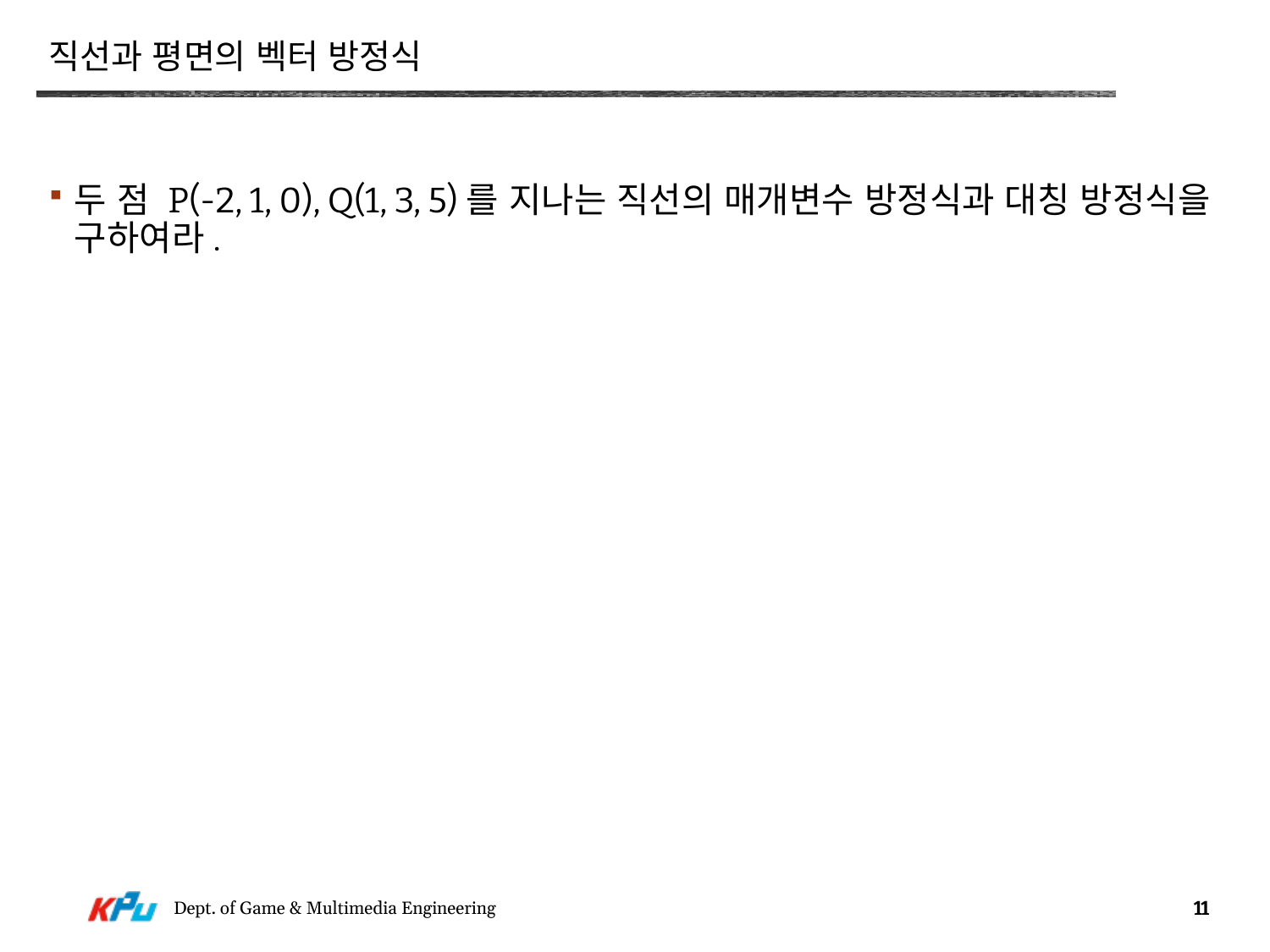

# 직선과 평면의 벡터 방정식
두 점 P(-2, 1, 0), Q(1, 3, 5)를 지나는 직선의 매개변수 방정식과 대칭 방정식을 구하여라.
Dept. of Game & Multimedia Engineering
11